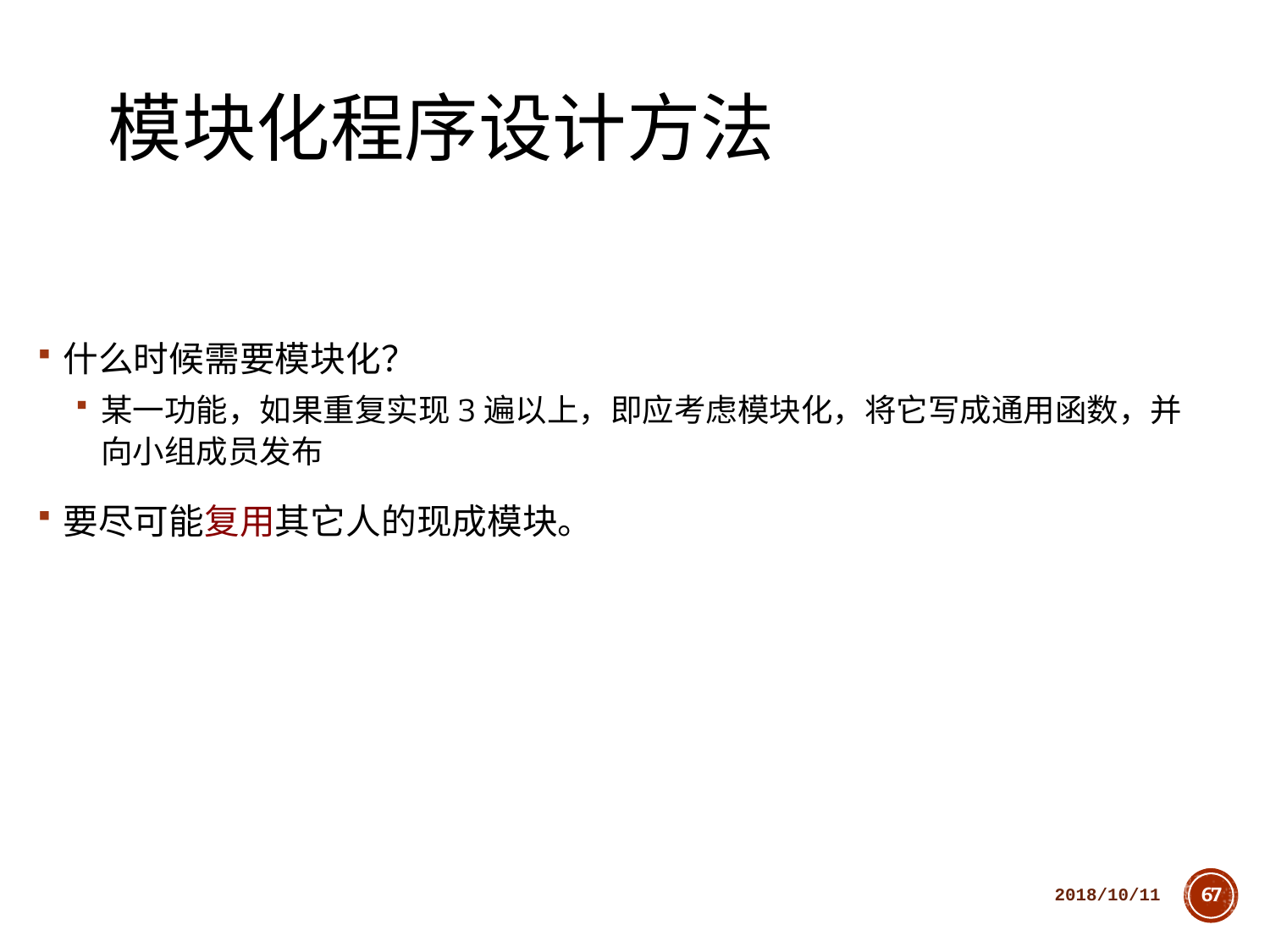

# 模块化程序设计方法
什么时候需要模块化？
某一功能，如果重复实现3遍以上，即应考虑模块化，将它写成通用函数，并向小组成员发布
要尽可能复用其它人的现成模块。
2018/10/11
67